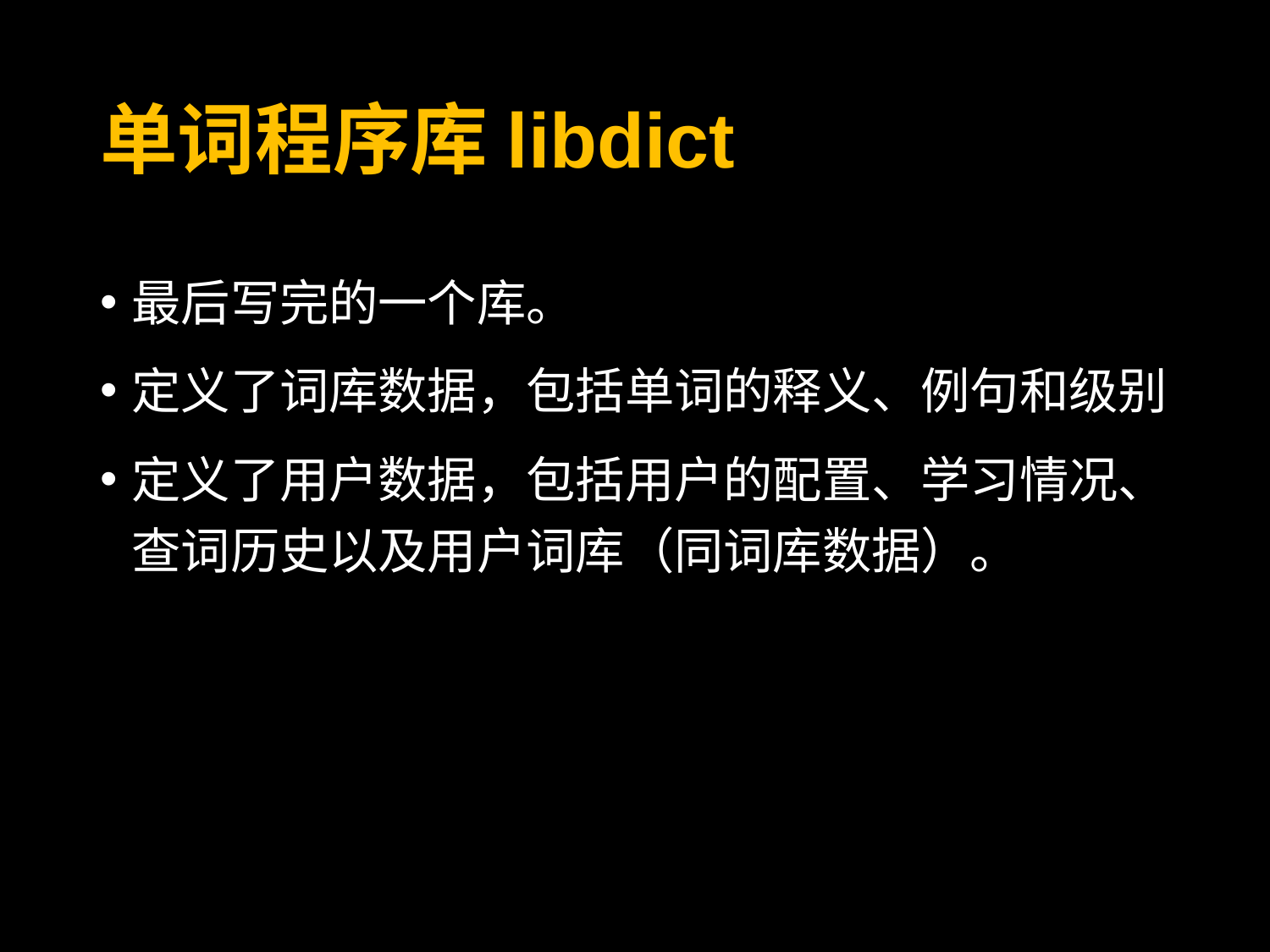

# 单词程序库libdict
最后写完的一个库。
定义了词库数据，包括单词的释义、例句和级别
定义了用户数据，包括用户的配置、学习情况、查词历史以及用户词库（同词库数据）。